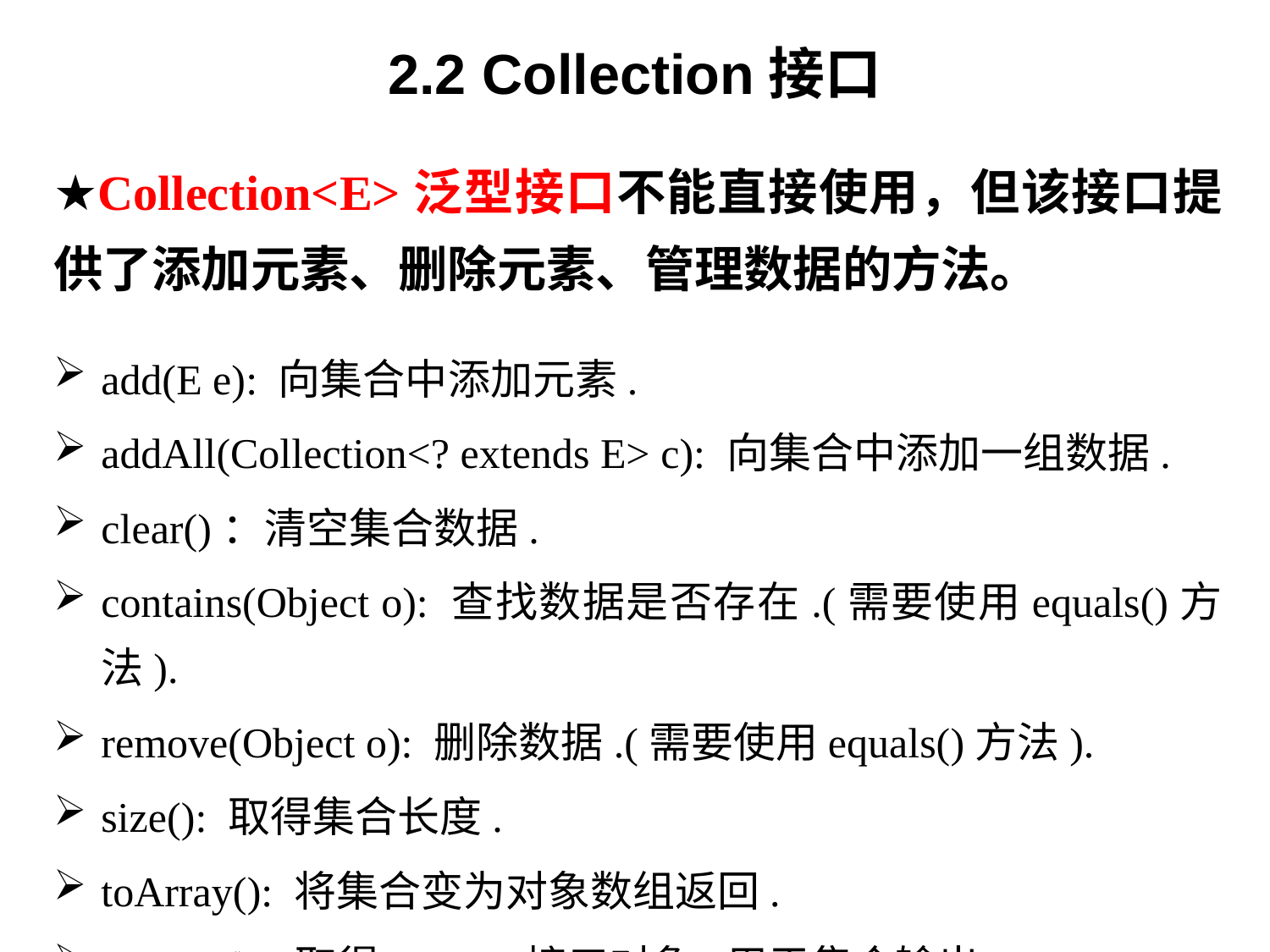

# 2.2 Collection接口
★Collection<E>泛型接口不能直接使用，但该接口提供了添加元素、删除元素、管理数据的方法。

add(E e): 向集合中添加元素.
addAll(Collection<? extends E> c): 向集合中添加一组数据.
clear()：清空集合数据.
contains(Object o): 查找数据是否存在.(需要使用equals()方法).
remove(Object o): 删除数据.(需要使用equals()方法).
size(): 取得集合长度.
toArray(): 将集合变为对象数组返回.
iterator() : 取得Iterator接口对象,用于集合输出.